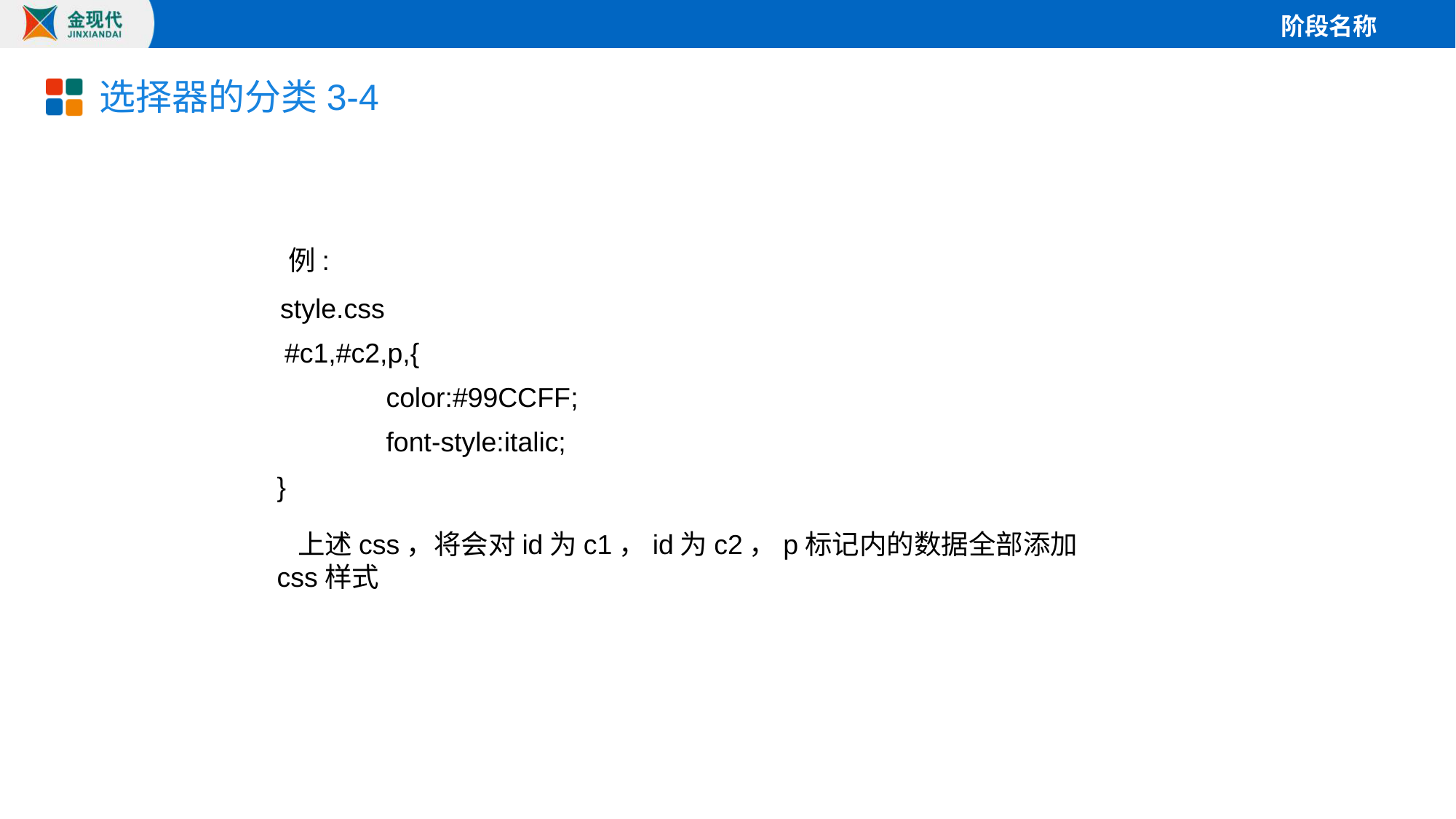

# 选择器的分类3-4

   例:
    style.css
	 #c1,#c2,p,{
		color:#99CCFF;
		font-style:italic;
	}
    上述css，将会对id为c1，id为c2，p标记内的数据全部添加css样式